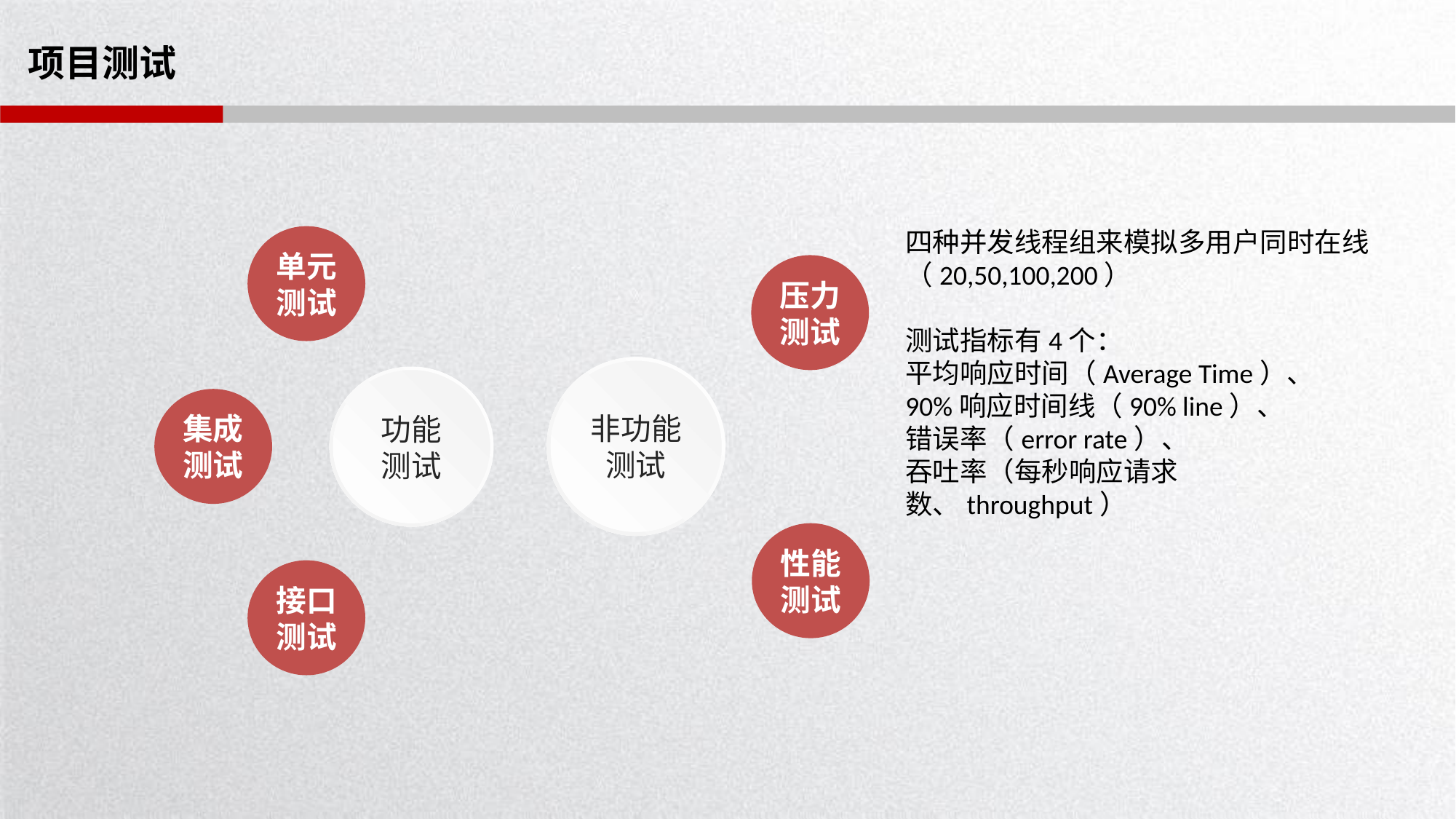

# 项目测试
四种并发线程组来模拟多用户同时在线
（20,50,100,200）

测试指标有4个：
平均响应时间（Average Time）、
90%响应时间线（90% line）、
错误率（error rate）、
吞吐率（每秒响应请求数、throughput）
单元测试
压力测试

非功能测试

功能测试
集成测试
性能测试
接口测试